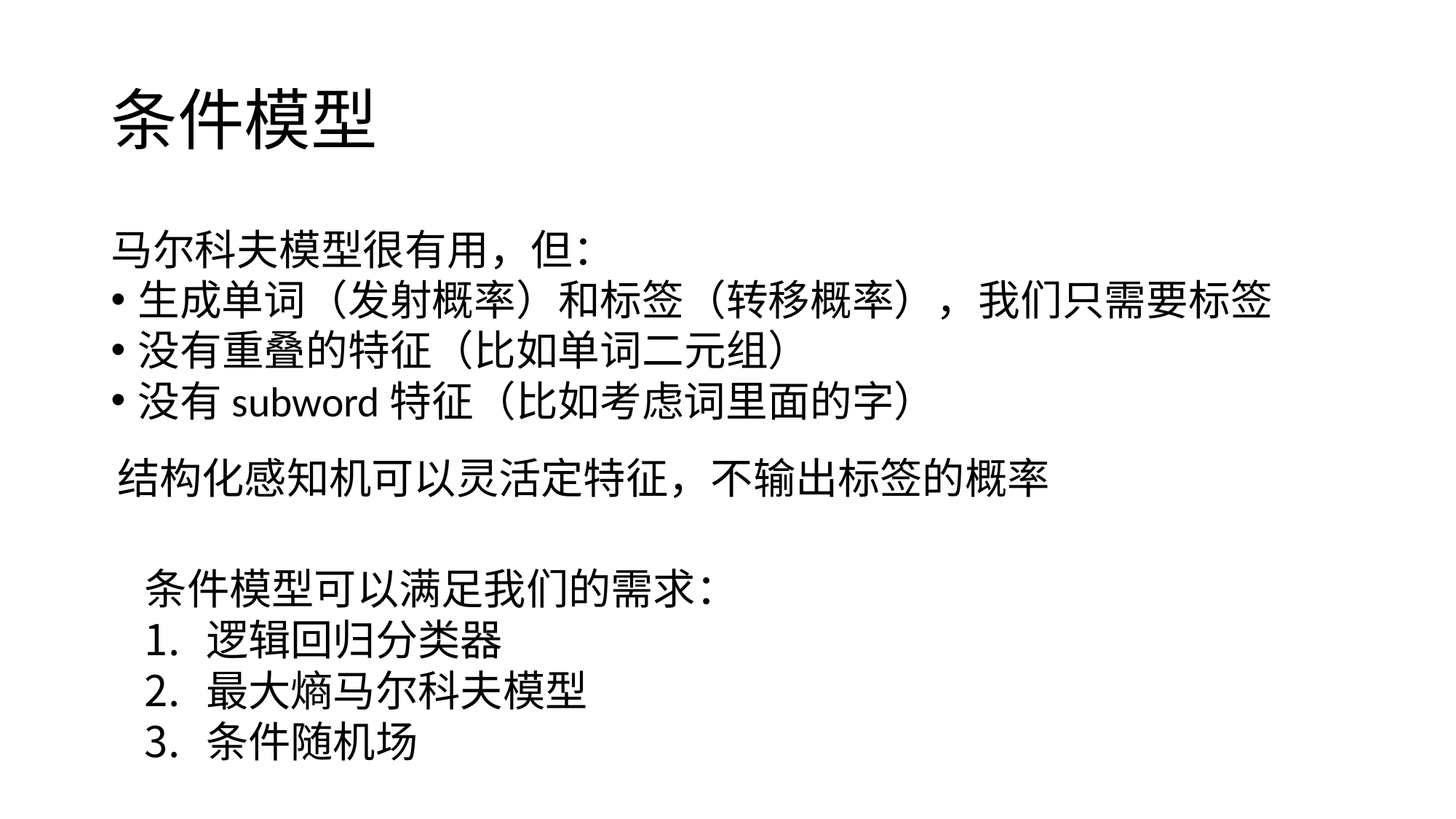

# 条件模型
马尔科夫模型很有用，但：
生成单词（发射概率）和标签（转移概率），我们只需要标签
没有重叠的特征（比如单词二元组）
没有subword特征（比如考虑词里面的字）

结构化感知机可以灵活定特征，不输出标签的概率
条件模型可以满足我们的需求：
逻辑回归分类器
最大熵马尔科夫模型
条件随机场